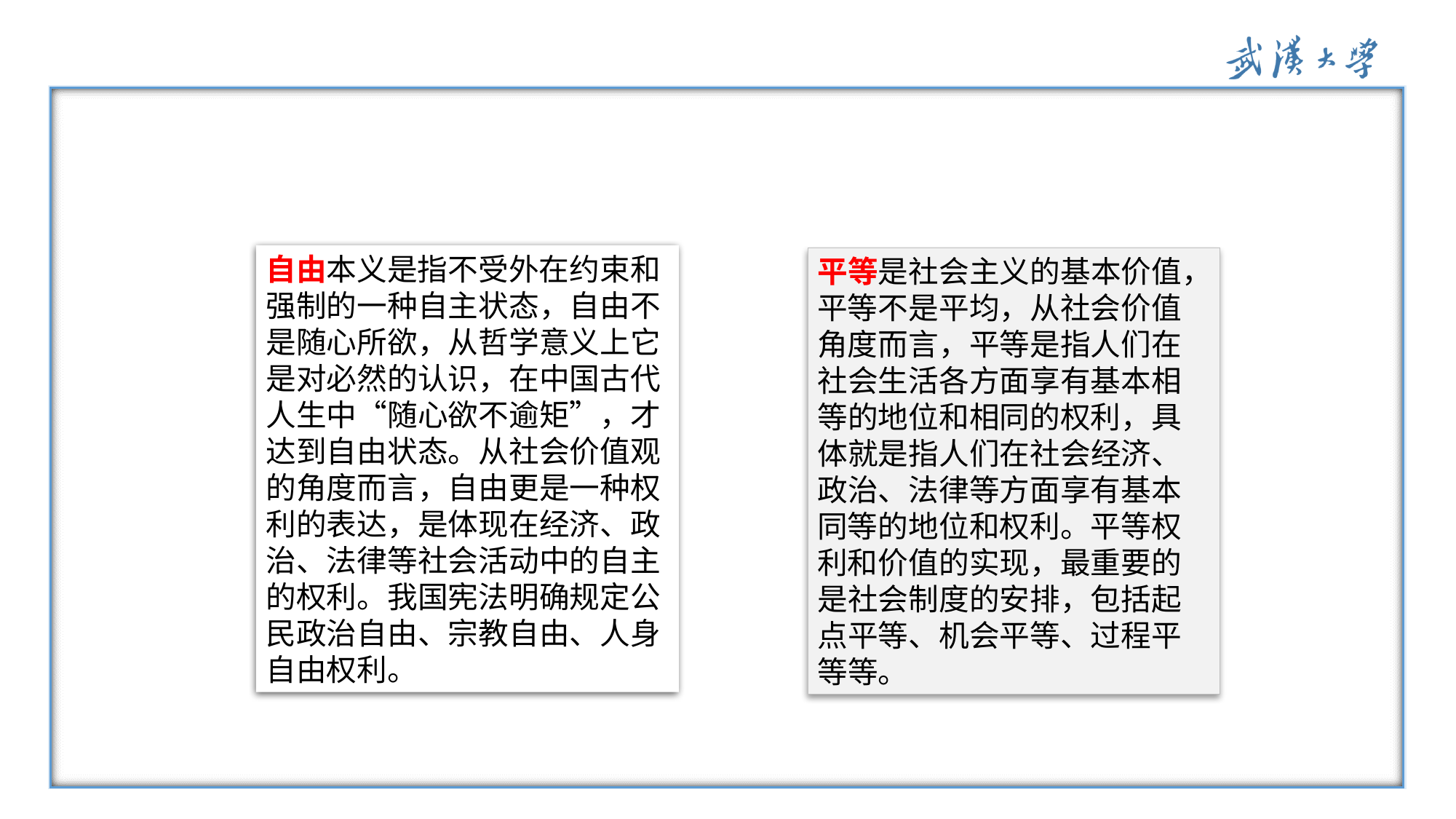

自由本义是指不受外在约束和强制的一种自主状态，自由不是随心所欲，从哲学意义上它是对必然的认识，在中国古代人生中“随心欲不逾矩”，才达到自由状态。从社会价值观的角度而言，自由更是一种权利的表达，是体现在经济、政治、法律等社会活动中的自主的权利。我国宪法明确规定公民政治自由、宗教自由、人身自由权利。
平等是社会主义的基本价值，平等不是平均，从社会价值角度而言，平等是指人们在社会生活各方面享有基本相等的地位和相同的权利，具体就是指人们在社会经济、政治、法律等方面享有基本同等的地位和权利。平等权利和价值的实现，最重要的是社会制度的安排，包括起点平等、机会平等、过程平等等。